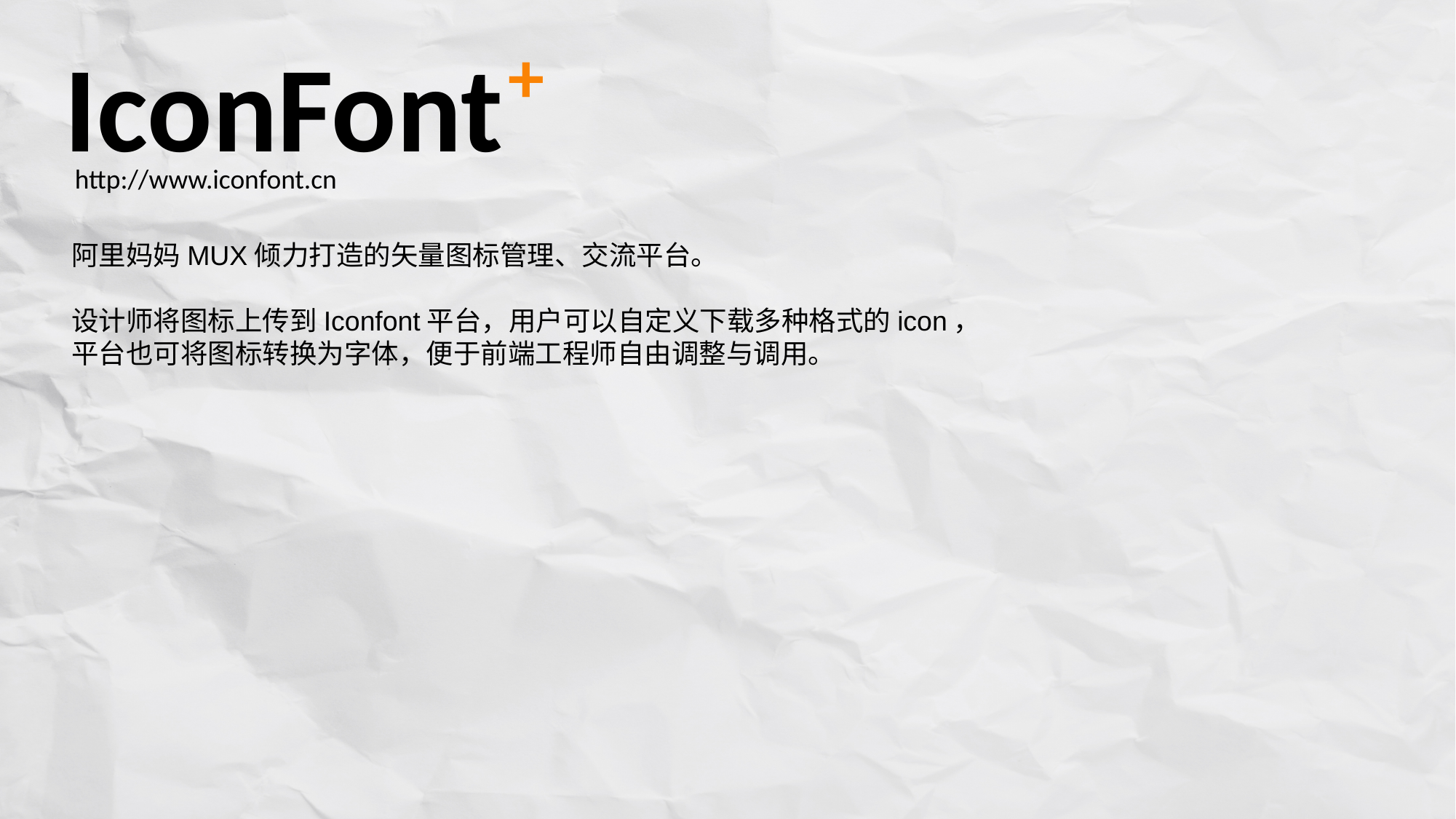

IconFont
+
http://www.iconfont.cn
阿里妈妈MUX倾力打造的矢量图标管理、交流平台。

设计师将图标上传到Iconfont平台，用户可以自定义下载多种格式的icon，
平台也可将图标转换为字体，便于前端工程师自由调整与调用。